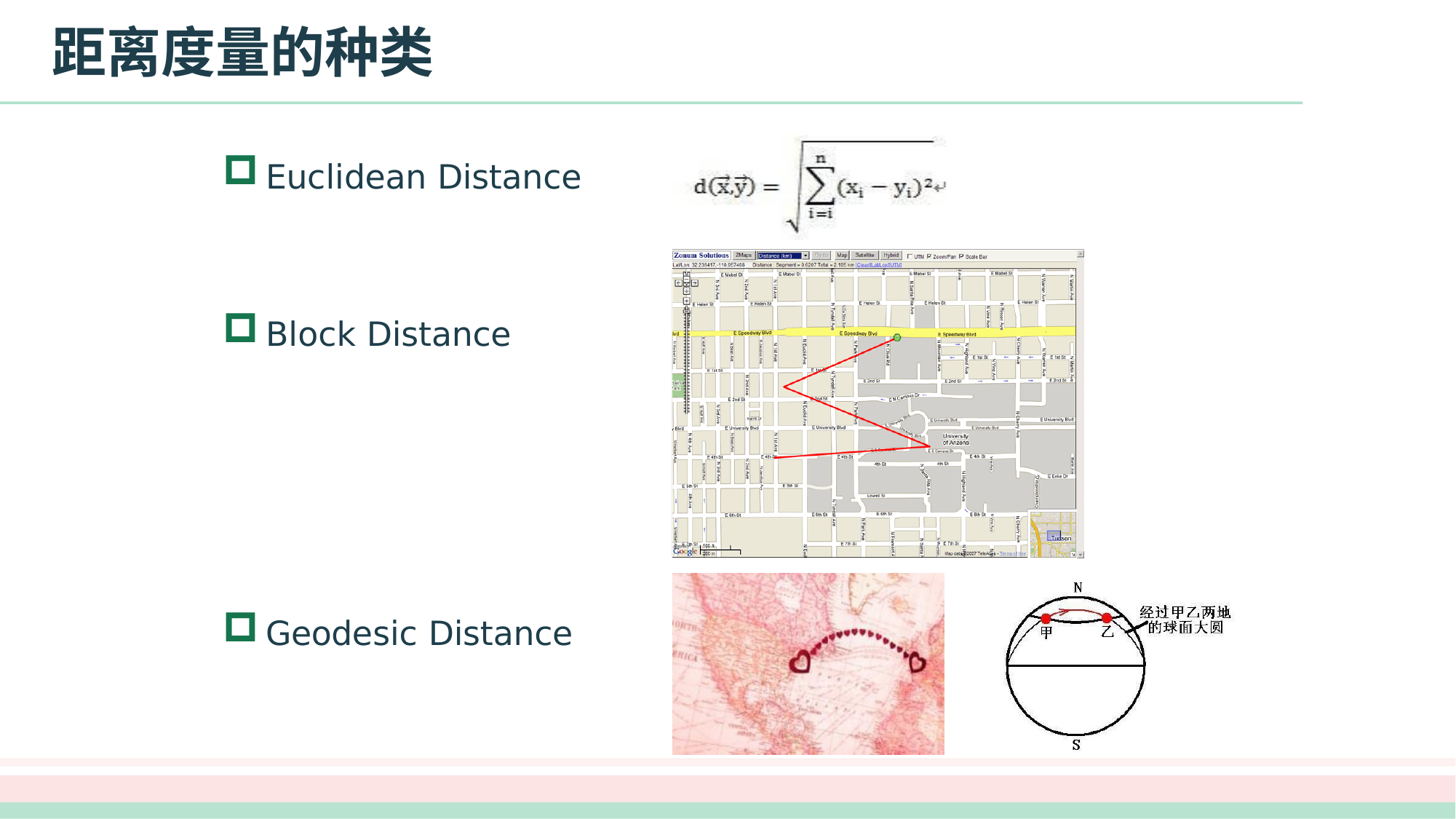

# 距离度量的种类

Euclidean Distance

Block Distance

Geodesic Distance